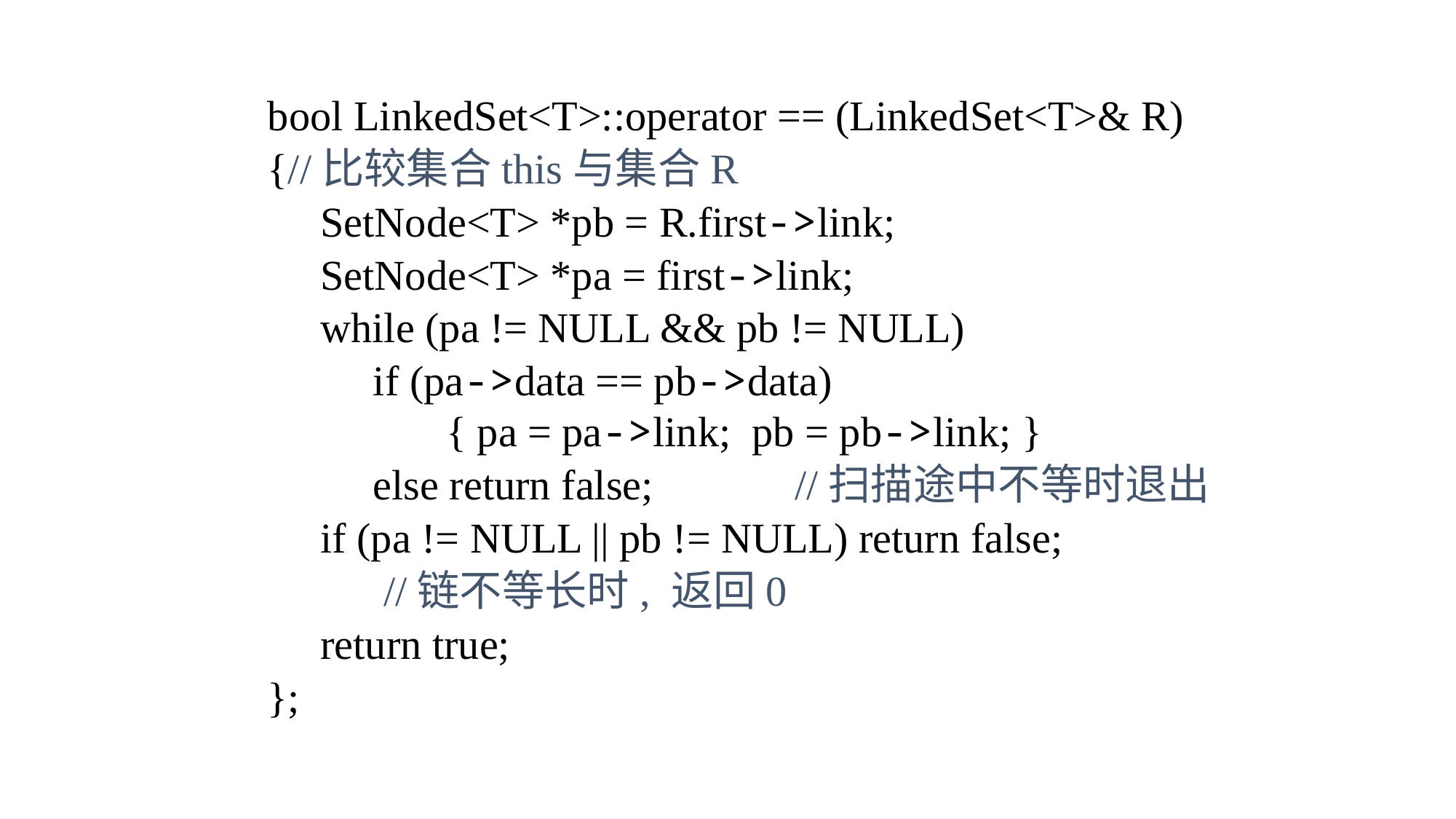

bool LinkedSet<T>::operator == (LinkedSet<T>& R)
{//比较集合this与集合R
     SetNode<T> *pb = R.first->link;
     SetNode<T> *pa = first->link;
     while (pa != NULL && pb != NULL)
          if (pa->data == pb->data) 				    { pa = pa->link;  pb = pb->link; }
          else return false;	      //扫描途中不等时退出
     if (pa != NULL || pb != NULL) return false;
           //链不等长时, 返回0
     return true;
};